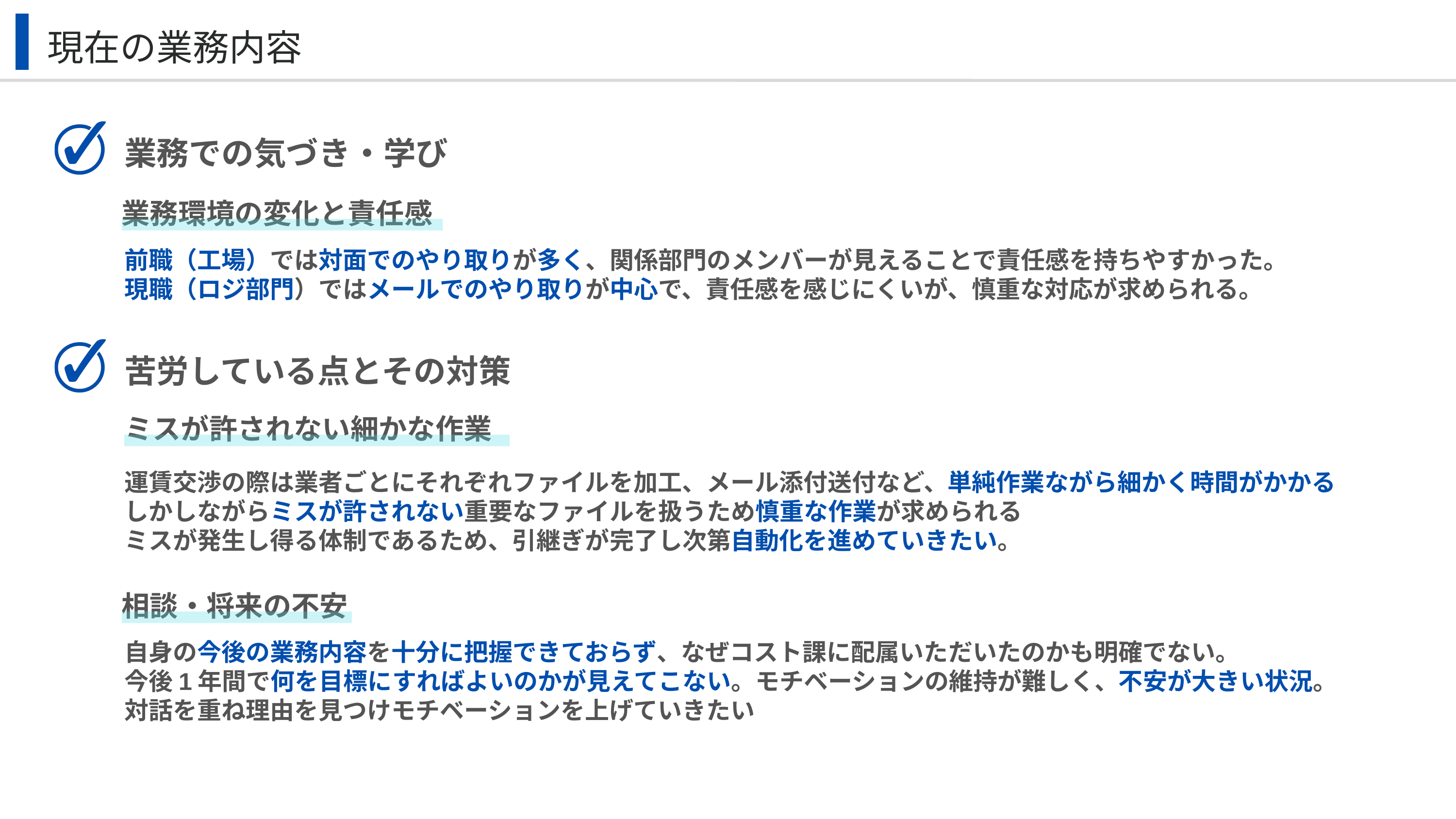

現在の業務内容

業務での気づき・学び
業務環境の変化と責任感

前職（工場）では対面でのやり取りが多く、関係部門のメンバーが見えることで責任感を持ちやすかった。
現職（ロジ部門）ではメールでのやり取りが中心で、責任感を感じにくいが、慎重な対応が求められる。

苦労している点とその対策
ミスが許されない細かな作業

運賃交渉の際は業者ごとにそれぞれファイルを加工、メール添付送付など、単純作業ながら細かく時間がかかる
しかしながらミスが許されない重要なファイルを扱うため慎重な作業が求められる
ミスが発生し得る体制であるため、引継ぎが完了し次第自動化を進めていきたい。
相談・将来の不安

自身の今後の業務内容を十分に把握できておらず、なぜコスト課に配属いただいたのかも明確でない。
今後1年間で何を目標にすればよいのかが見えてこない。モチベーションの維持が難しく、不安が大きい状況。
対話を重ね理由を見つけモチベーションを上げていきたい